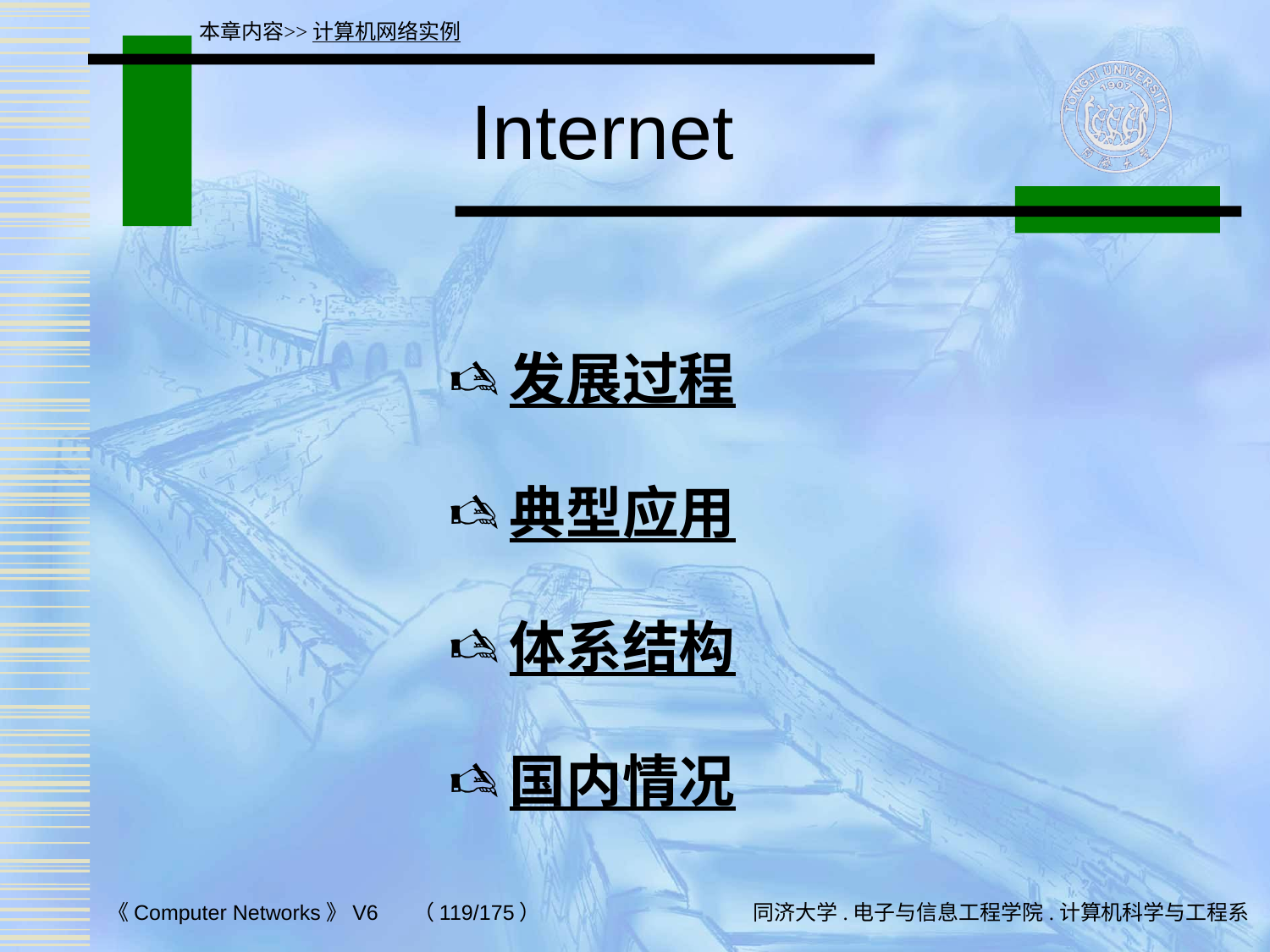

本章内容>>计算机网络实例
# Internet
发展过程
典型应用
体系结构
国内情况